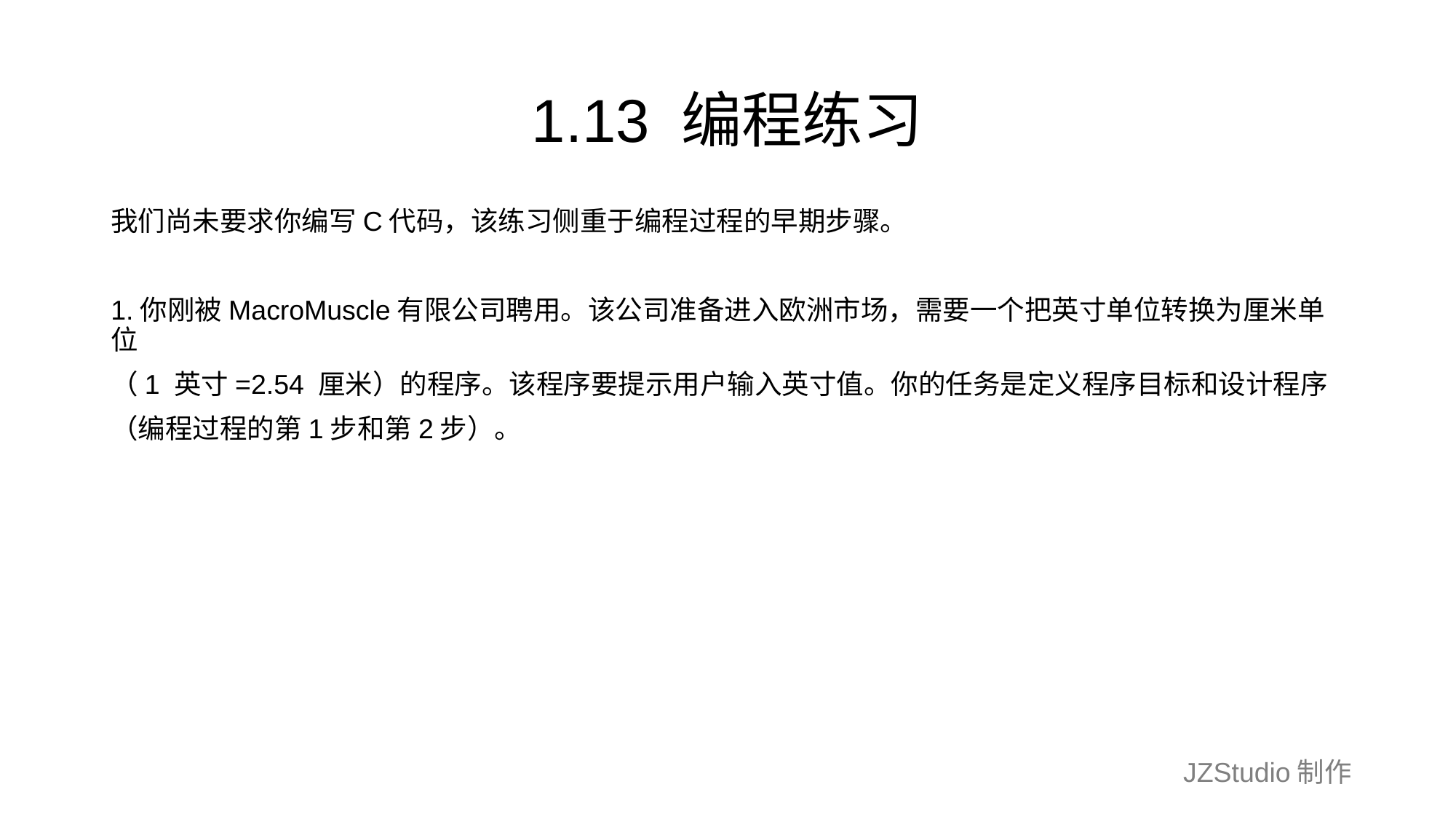

# 1.13 编程练习
我们尚未要求你编写C代码，该练习侧重于编程过程的早期步骤。

1.你刚被MacroMuscle有限公司聘用。该公司准备进入欧洲市场，需要一个把英寸单位转换为厘米单位
（1 英寸=2.54 厘米）的程序。该程序要提示用户输入英寸值。你的任务是定义程序目标和设计程序
（编程过程的第1步和第2步）。